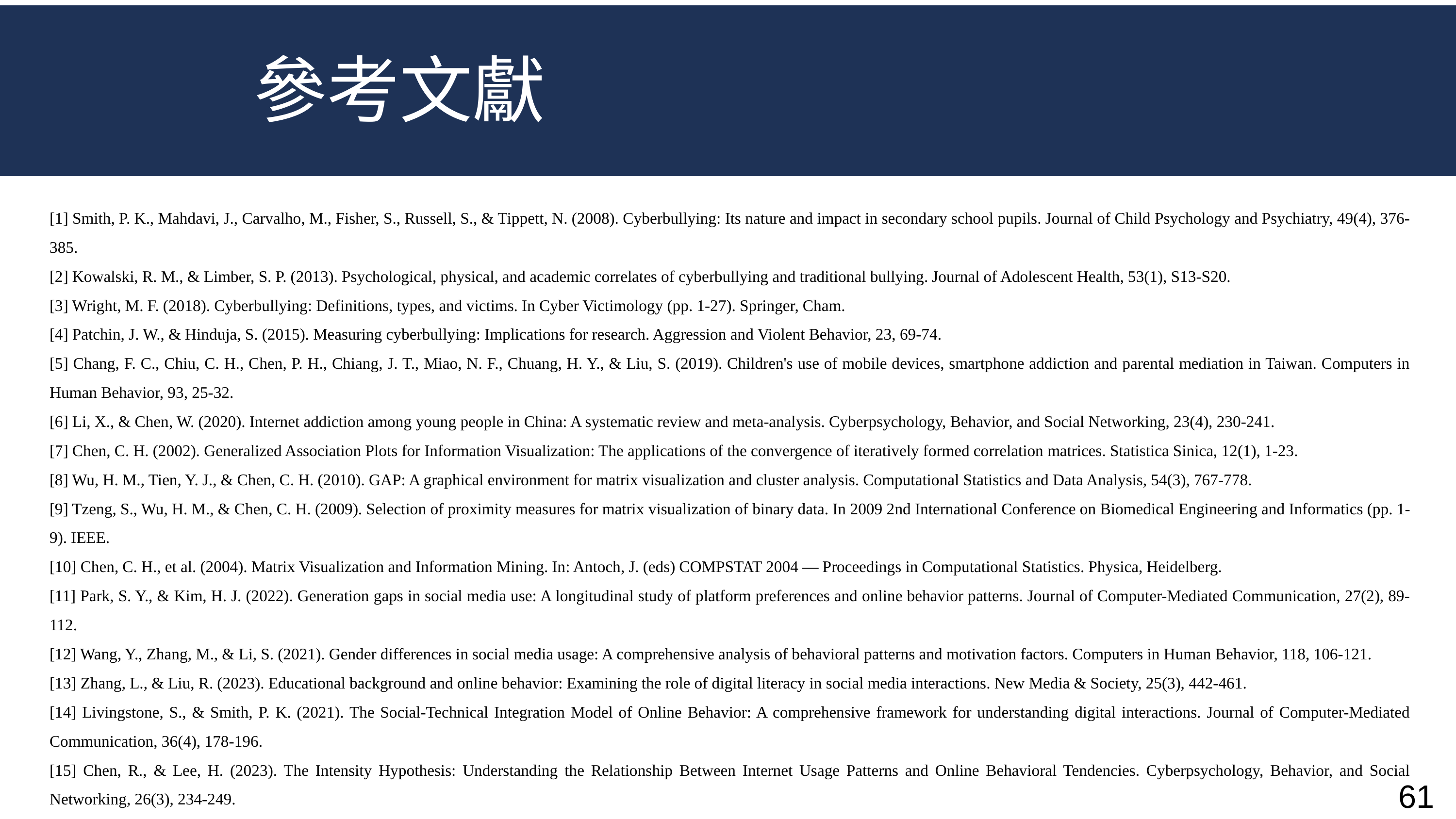

參考文獻
[1] Smith, P. K., Mahdavi, J., Carvalho, M., Fisher, S., Russell, S., & Tippett, N. (2008). Cyberbullying: Its nature and impact in secondary school pupils. Journal of Child Psychology and Psychiatry, 49(4), 376-385.
[2] Kowalski, R. M., & Limber, S. P. (2013). Psychological, physical, and academic correlates of cyberbullying and traditional bullying. Journal of Adolescent Health, 53(1), S13-S20.
[3] Wright, M. F. (2018). Cyberbullying: Definitions, types, and victims. In Cyber Victimology (pp. 1-27). Springer, Cham.
[4] Patchin, J. W., & Hinduja, S. (2015). Measuring cyberbullying: Implications for research. Aggression and Violent Behavior, 23, 69-74.
[5] Chang, F. C., Chiu, C. H., Chen, P. H., Chiang, J. T., Miao, N. F., Chuang, H. Y., & Liu, S. (2019). Children's use of mobile devices, smartphone addiction and parental mediation in Taiwan. Computers in Human Behavior, 93, 25-32.
[6] Li, X., & Chen, W. (2020). Internet addiction among young people in China: A systematic review and meta-analysis. Cyberpsychology, Behavior, and Social Networking, 23(4), 230-241.
[7] Chen, C. H. (2002). Generalized Association Plots for Information Visualization: The applications of the convergence of iteratively formed correlation matrices. Statistica Sinica, 12(1), 1-23.
[8] Wu, H. M., Tien, Y. J., & Chen, C. H. (2010). GAP: A graphical environment for matrix visualization and cluster analysis. Computational Statistics and Data Analysis, 54(3), 767-778.
[9] Tzeng, S., Wu, H. M., & Chen, C. H. (2009). Selection of proximity measures for matrix visualization of binary data. In 2009 2nd International Conference on Biomedical Engineering and Informatics (pp. 1-9). IEEE.
[10] Chen, C. H., et al. (2004). Matrix Visualization and Information Mining. In: Antoch, J. (eds) COMPSTAT 2004 — Proceedings in Computational Statistics. Physica, Heidelberg.
[11] Park, S. Y., & Kim, H. J. (2022). Generation gaps in social media use: A longitudinal study of platform preferences and online behavior patterns. Journal of Computer-Mediated Communication, 27(2), 89-112.
[12] Wang, Y., Zhang, M., & Li, S. (2021). Gender differences in social media usage: A comprehensive analysis of behavioral patterns and motivation factors. Computers in Human Behavior, 118, 106-121.
[13] Zhang, L., & Liu, R. (2023). Educational background and online behavior: Examining the role of digital literacy in social media interactions. New Media & Society, 25(3), 442-461.
[14] Livingstone, S., & Smith, P. K. (2021). The Social-Technical Integration Model of Online Behavior: A comprehensive framework for understanding digital interactions. Journal of Computer-Mediated Communication, 36(4), 178-196.
[15] Chen, R., & Lee, H. (2023). The Intensity Hypothesis: Understanding the Relationship Between Internet Usage Patterns and Online Behavioral Tendencies. Cyberpsychology, Behavior, and Social Networking, 26(3), 234-249.
61